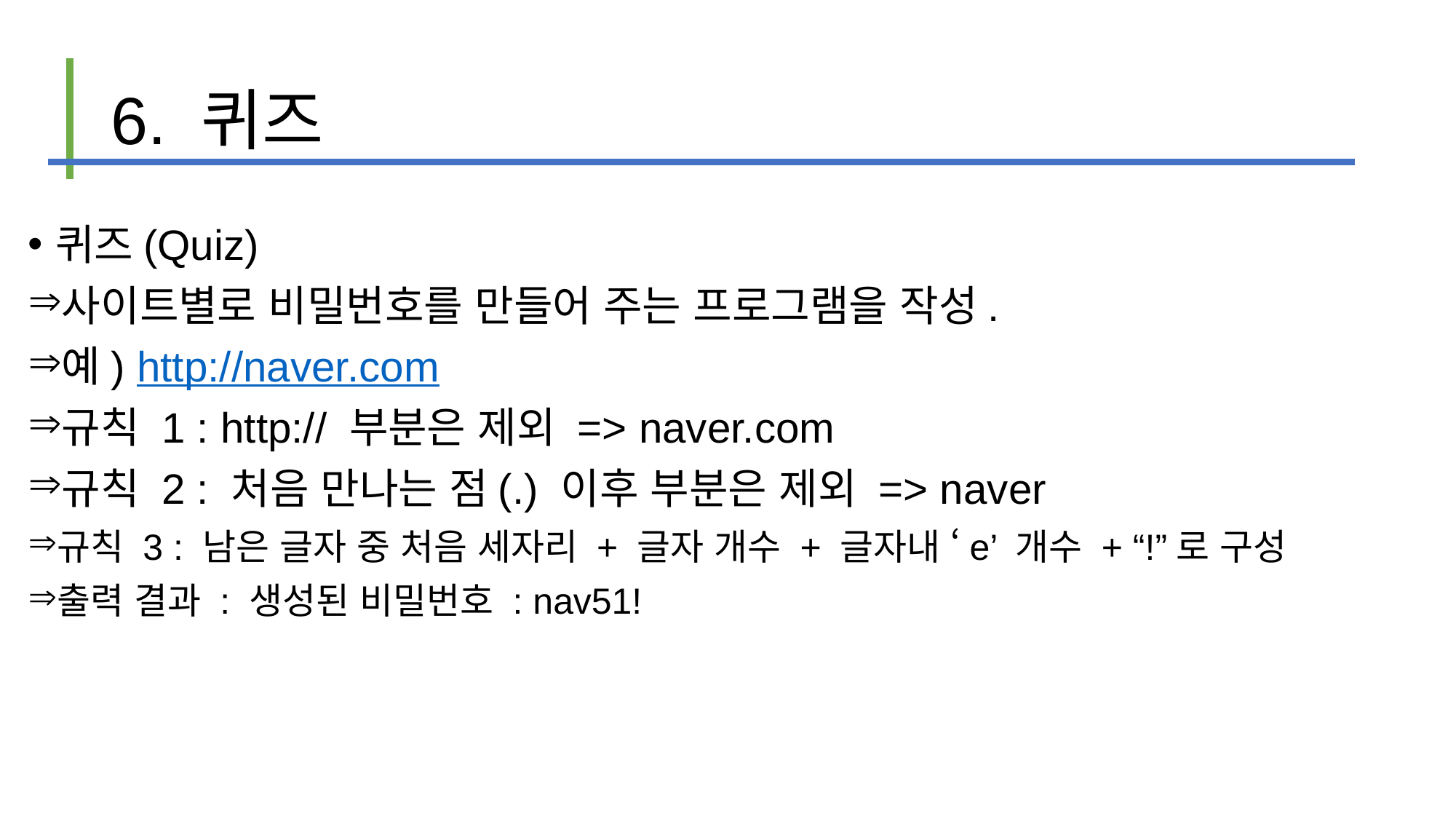

# 6. 퀴즈
퀴즈(Quiz)
사이트별로 비밀번호를 만들어 주는 프로그램을 작성.
예) http://naver.com
규칙 1 : http:// 부분은 제외 => naver.com
규칙 2 : 처음 만나는 점(.) 이후 부분은 제외 => naver
규칙 3 : 남은 글자 중 처음 세자리 + 글자 개수 + 글자내 ‘e’ 개수 + “!”로 구성
출력 결과 : 생성된 비밀번호 : nav51!